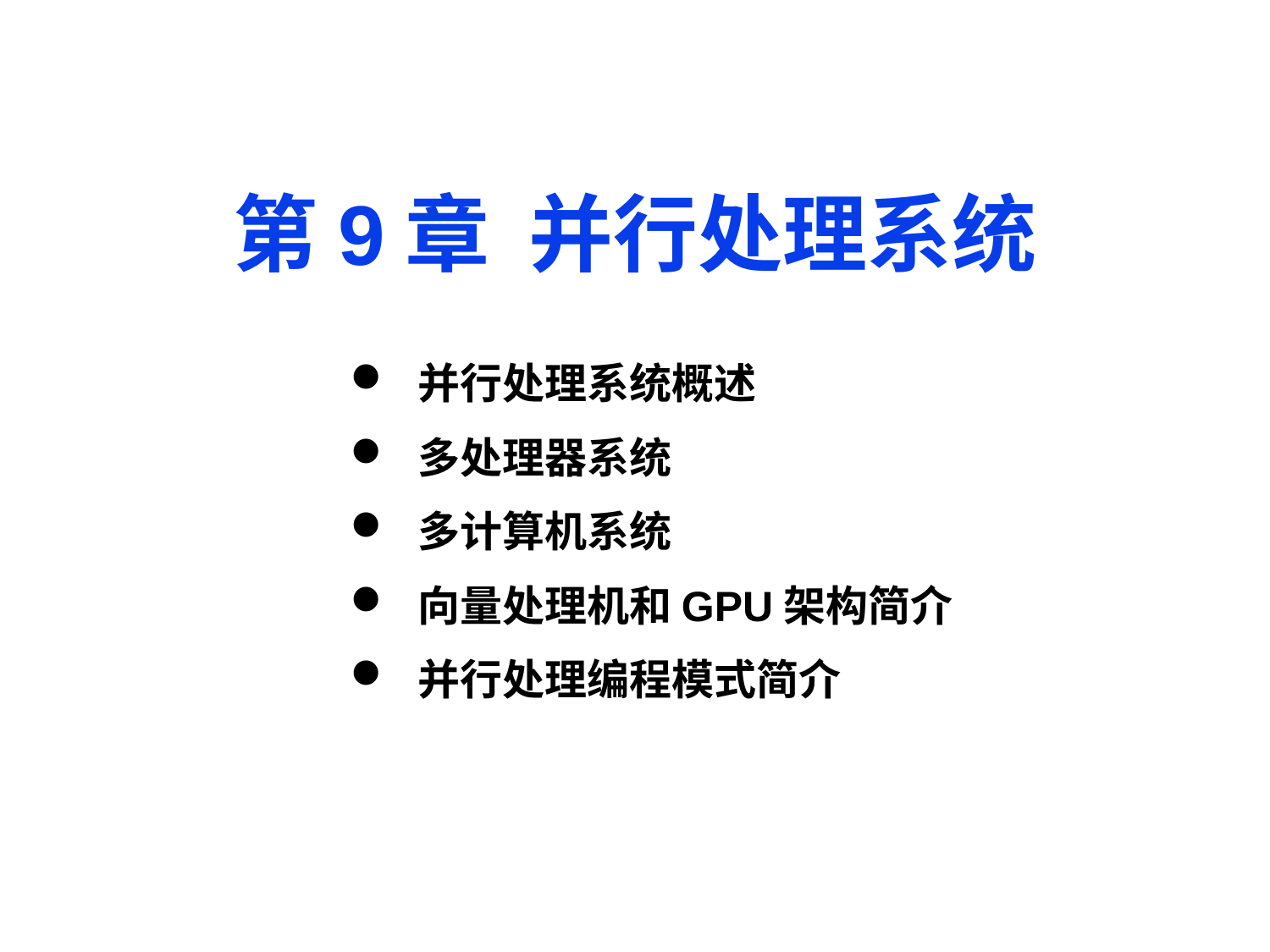

# 第9章  并行处理系统
 并行处理系统概述
 多处理器系统
 多计算机系统
 向量处理机和GPU架构简介
 并行处理编程模式简介